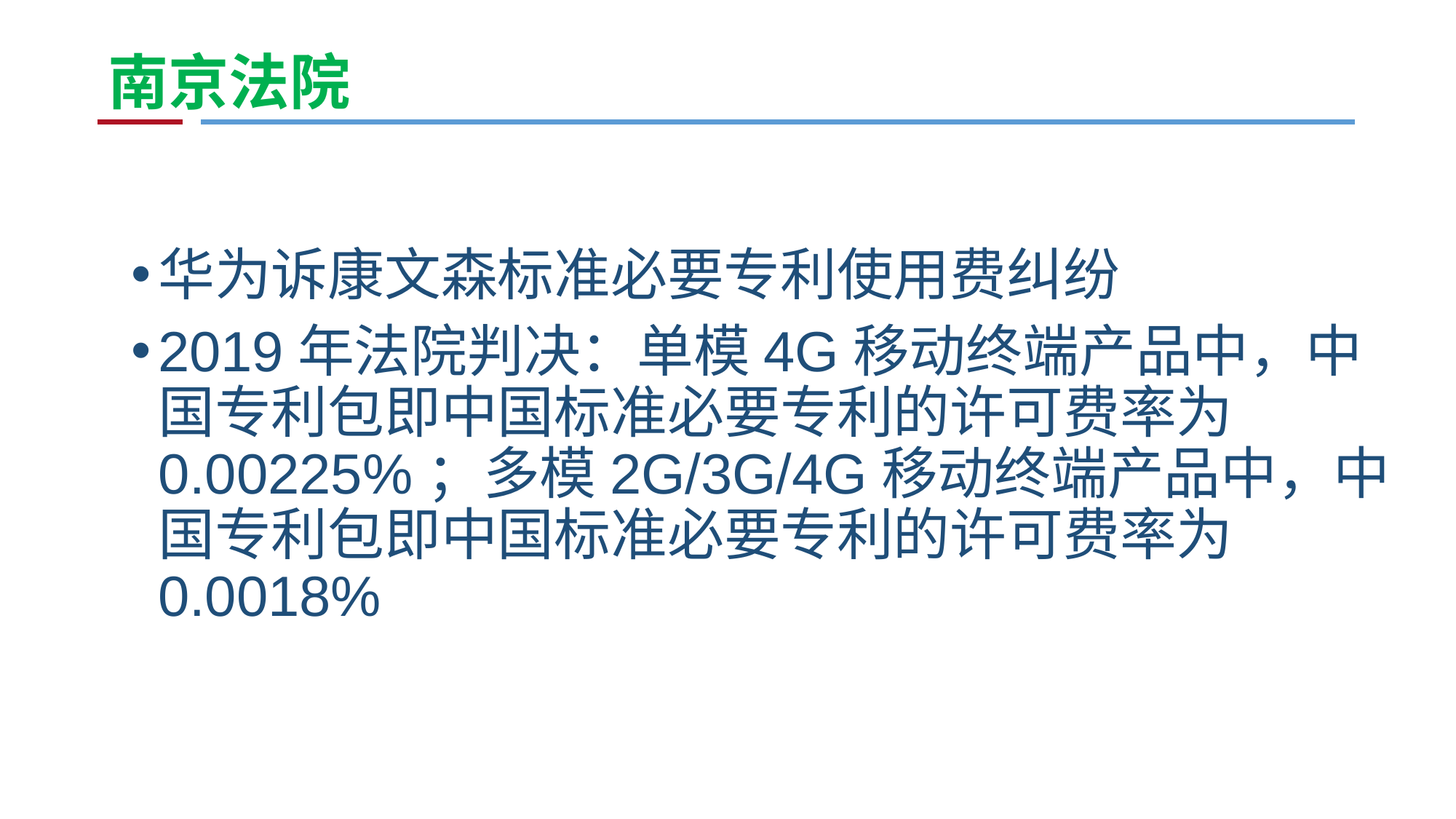

# 南京法院
华为诉康文森标准必要专利使用费纠纷
2019年法院判决：单模4G移动终端产品中，中国专利包即中国标准必要专利的许可费率为0.00225%；多模2G/3G/4G移动终端产品中，中国专利包即中国标准必要专利的许可费率为0.0018%